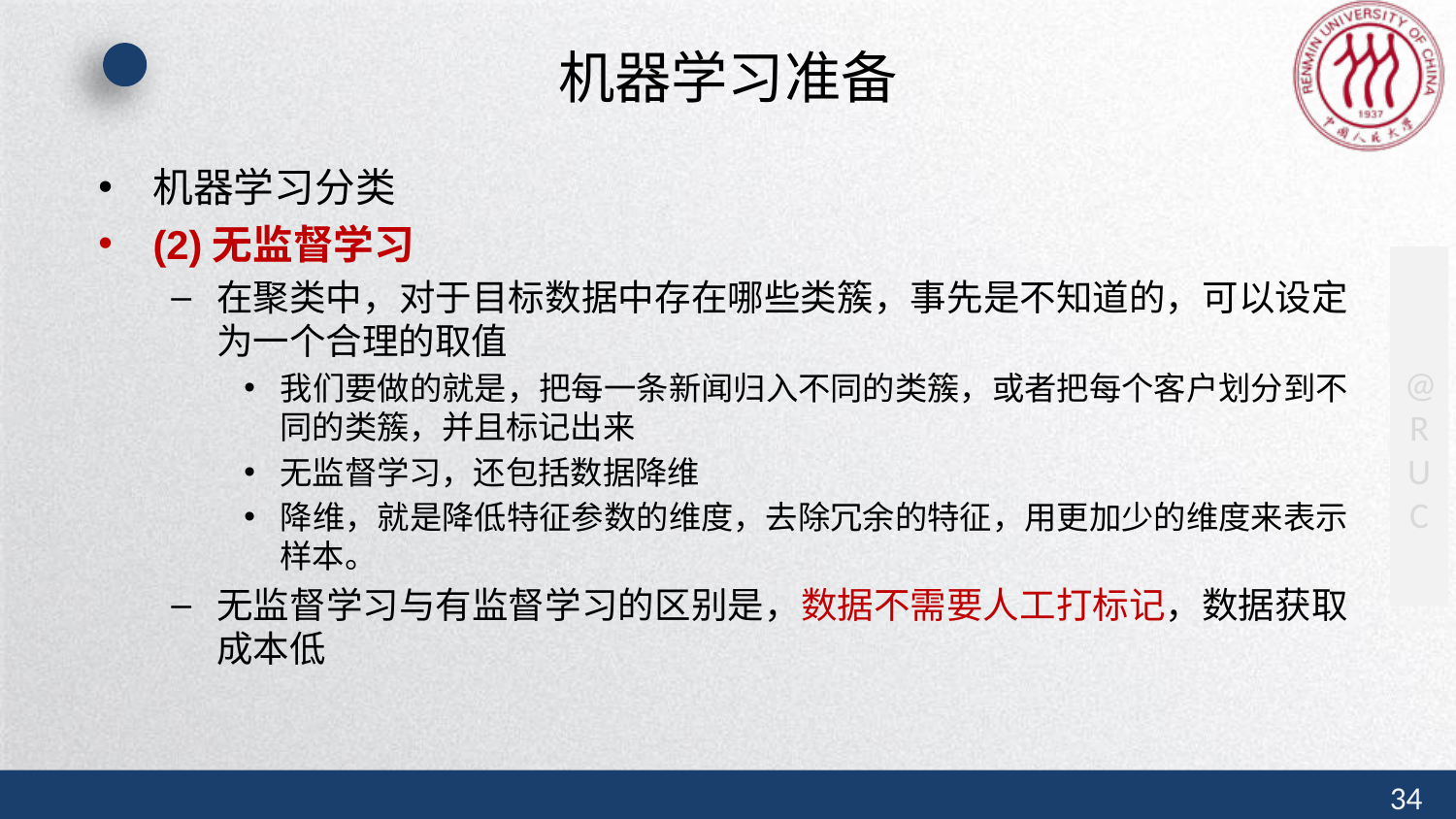

# 机器学习准备
机器学习分类
(2)无监督学习
在聚类中，对于目标数据中存在哪些类簇，事先是不知道的，可以设定为一个合理的取值
我们要做的就是，把每一条新闻归入不同的类簇，或者把每个客户划分到不同的类簇，并且标记出来
无监督学习，还包括数据降维
降维，就是降低特征参数的维度，去除冗余的特征，用更加少的维度来表示样本。
无监督学习与有监督学习的区别是，数据不需要人工打标记，数据获取成本低